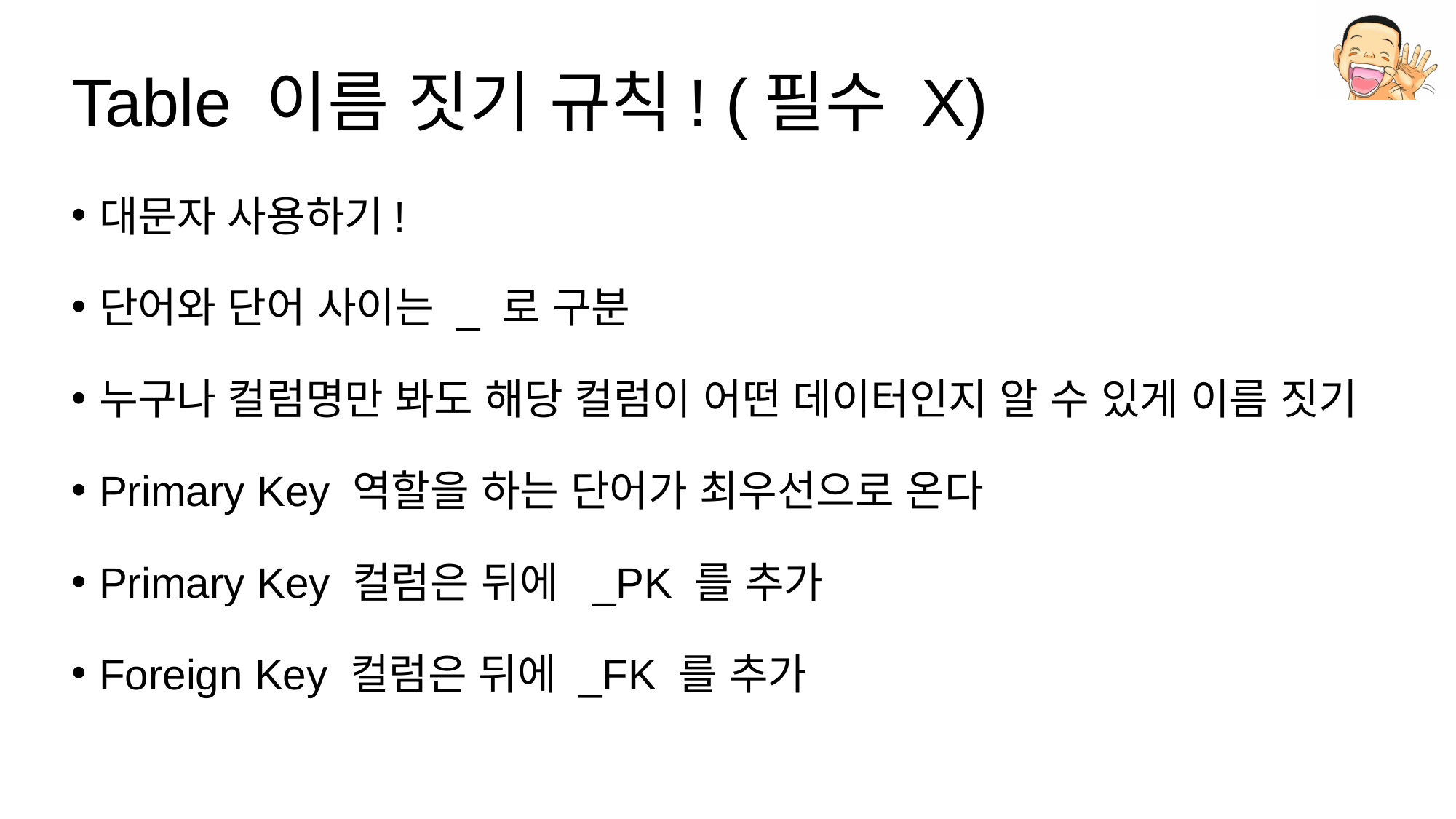

# Table 이름 짓기 규칙! (필수 X)
대문자 사용하기!
단어와 단어 사이는 _ 로 구분
누구나 컬럼명만 봐도 해당 컬럼이 어떤 데이터인지 알 수 있게 이름 짓기
Primary Key 역할을 하는 단어가 최우선으로 온다
Primary Key 컬럼은 뒤에  _PK 를 추가
Foreign Key 컬럼은 뒤에 _FK 를 추가